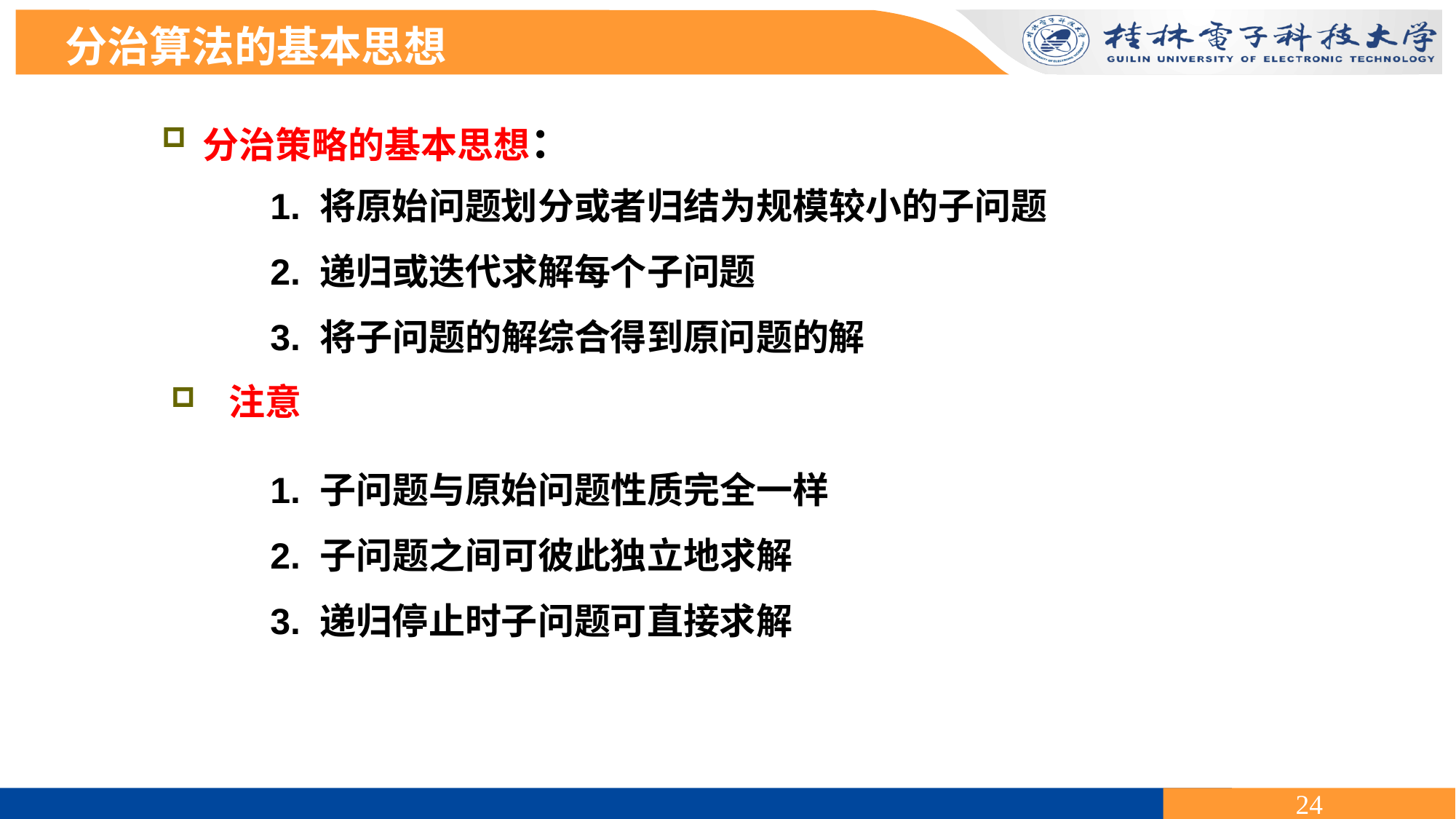

分治算法的基本思想
分治策略的基本思想：
1. 将原始问题划分或者归结为规模较小的子问题
2. 递归或迭代求解每个子问题
3. 将子问题的解综合得到原问题的解

1. 子问题与原始问题性质完全一样
2. 子问题之间可彼此独立地求解
3. 递归停止时子问题可直接求解

 注意